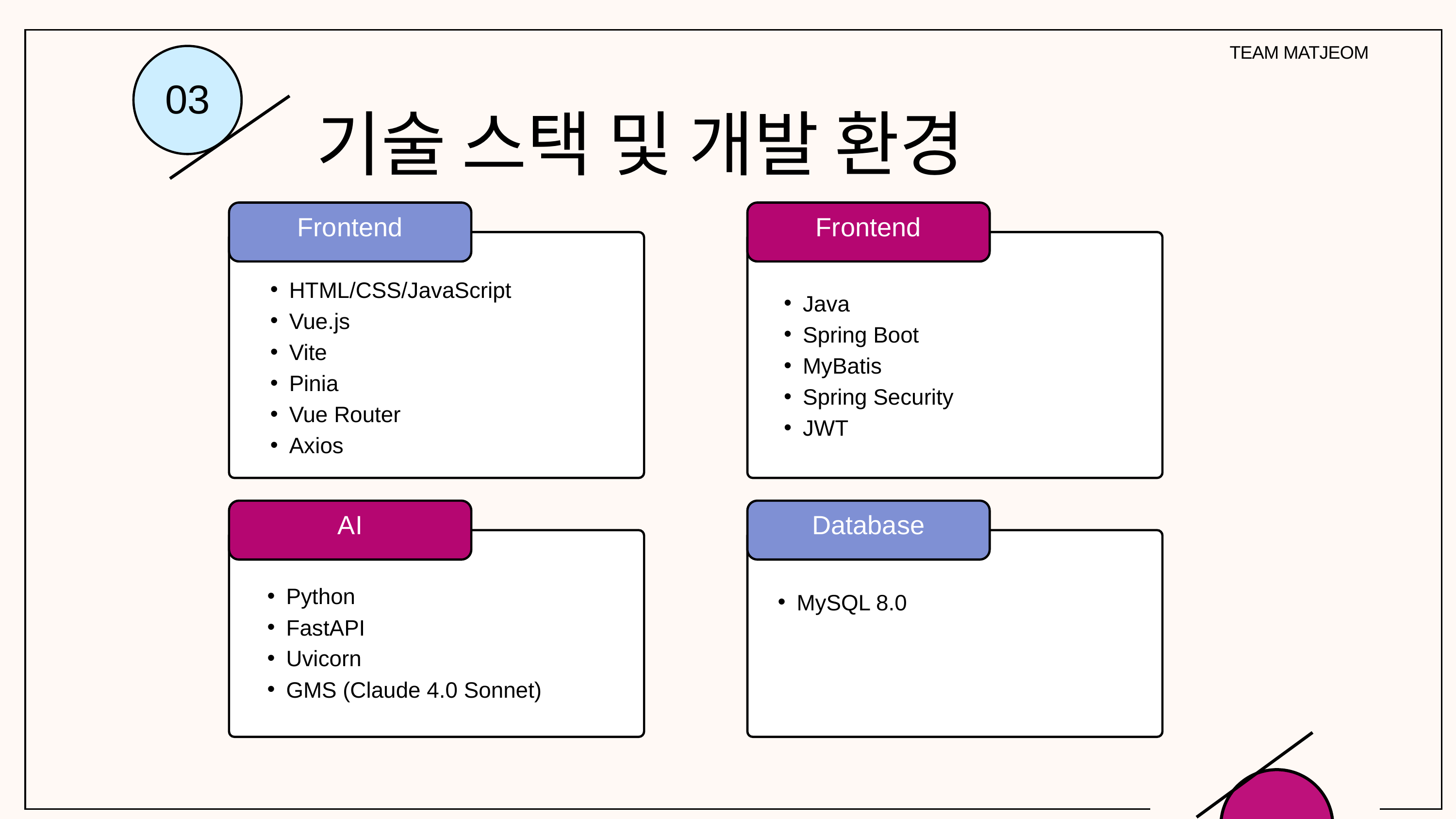

TEAM MATJEOM

03

기술 스택 및 개발 환경

Frontend

Frontend

Java
Spring Boot
MyBatis
Spring Security
JWT

HTML/CSS/JavaScript
Vue.js
Vite
Pinia
Vue Router
Axios

AI

Database

MySQL 8.0

Python
FastAPI
Uvicorn
GMS (Claude 4.0 Sonnet)